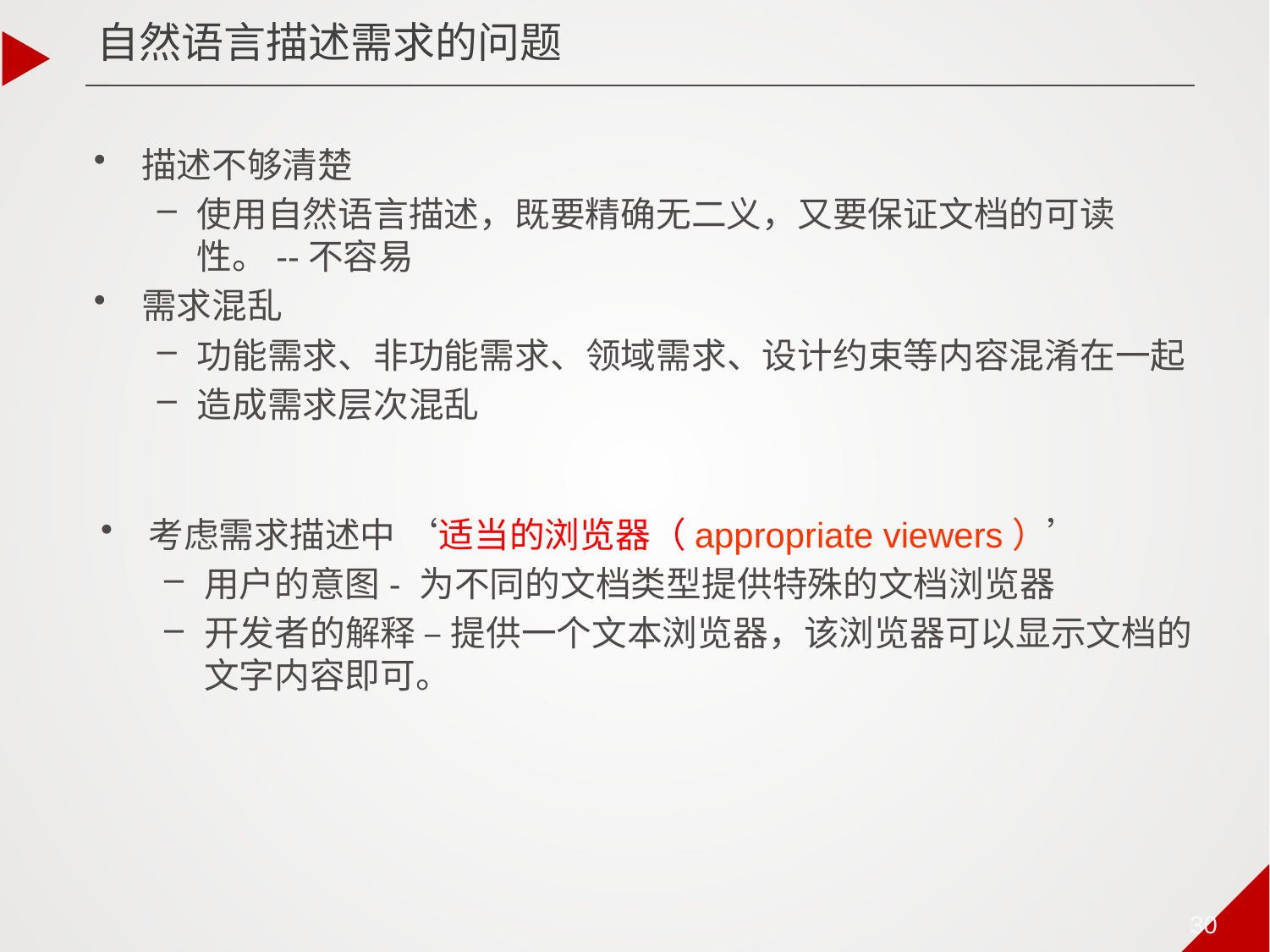

自然语言描述需求的问题

描述不够清楚
使用自然语言描述，既要精确无二义，又要保证文档的可读性。--不容易
需求混乱
功能需求、非功能需求、领域需求、设计约束等内容混淆在一起
造成需求层次混乱
考虑需求描述中 ‘适当的浏览器（appropriate viewers）’
用户的意图- 为不同的文档类型提供特殊的文档浏览器
开发者的解释 – 提供一个文本浏览器，该浏览器可以显示文档的文字内容即可。